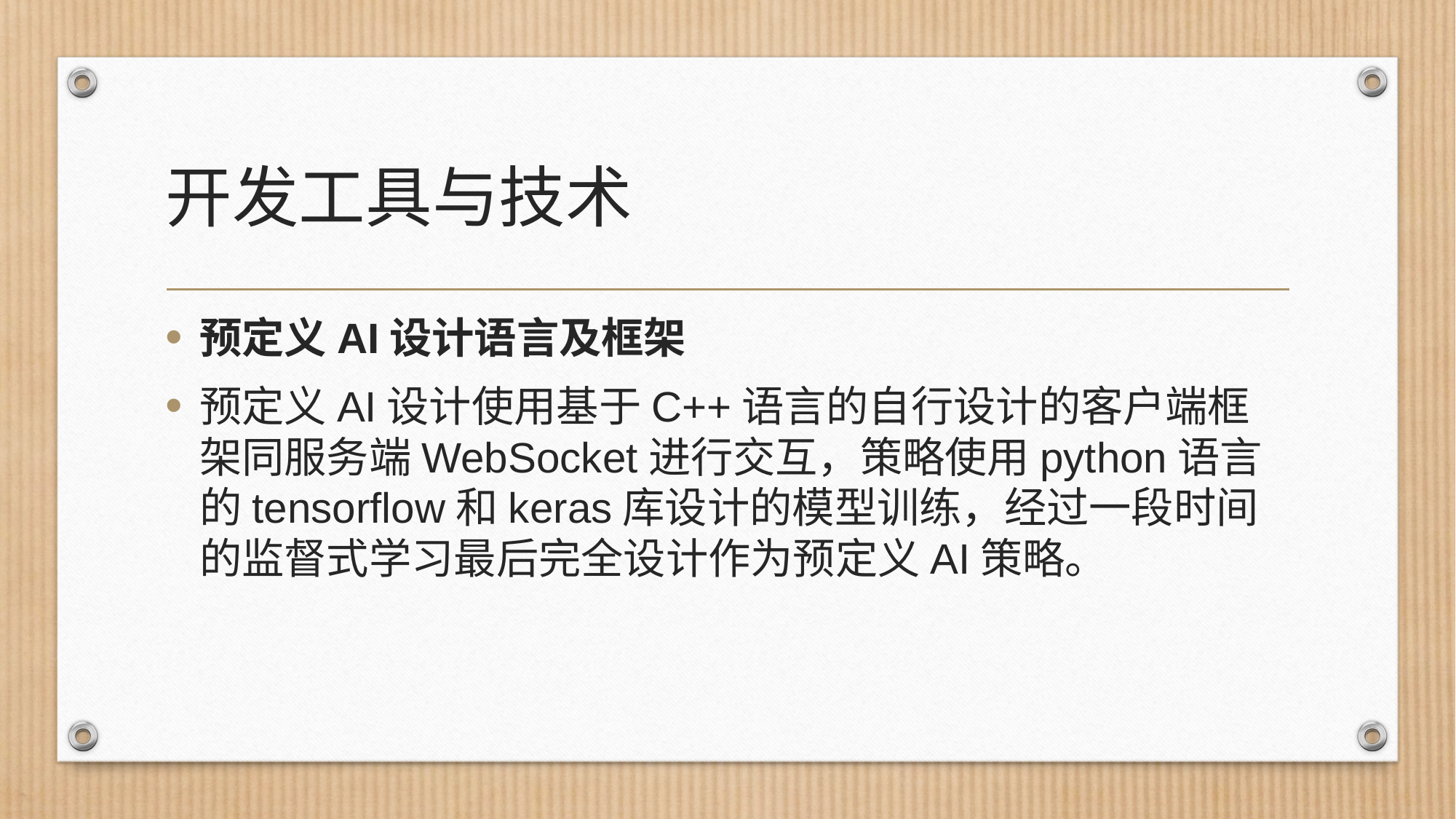

# 开发工具与技术
预定义AI设计语言及框架
预定义AI设计使用基于C++语言的自行设计的客户端框架同服务端WebSocket进行交互，策略使用python语言的tensorflow和keras库设计的模型训练，经过一段时间的监督式学习最后完全设计作为预定义AI策略。